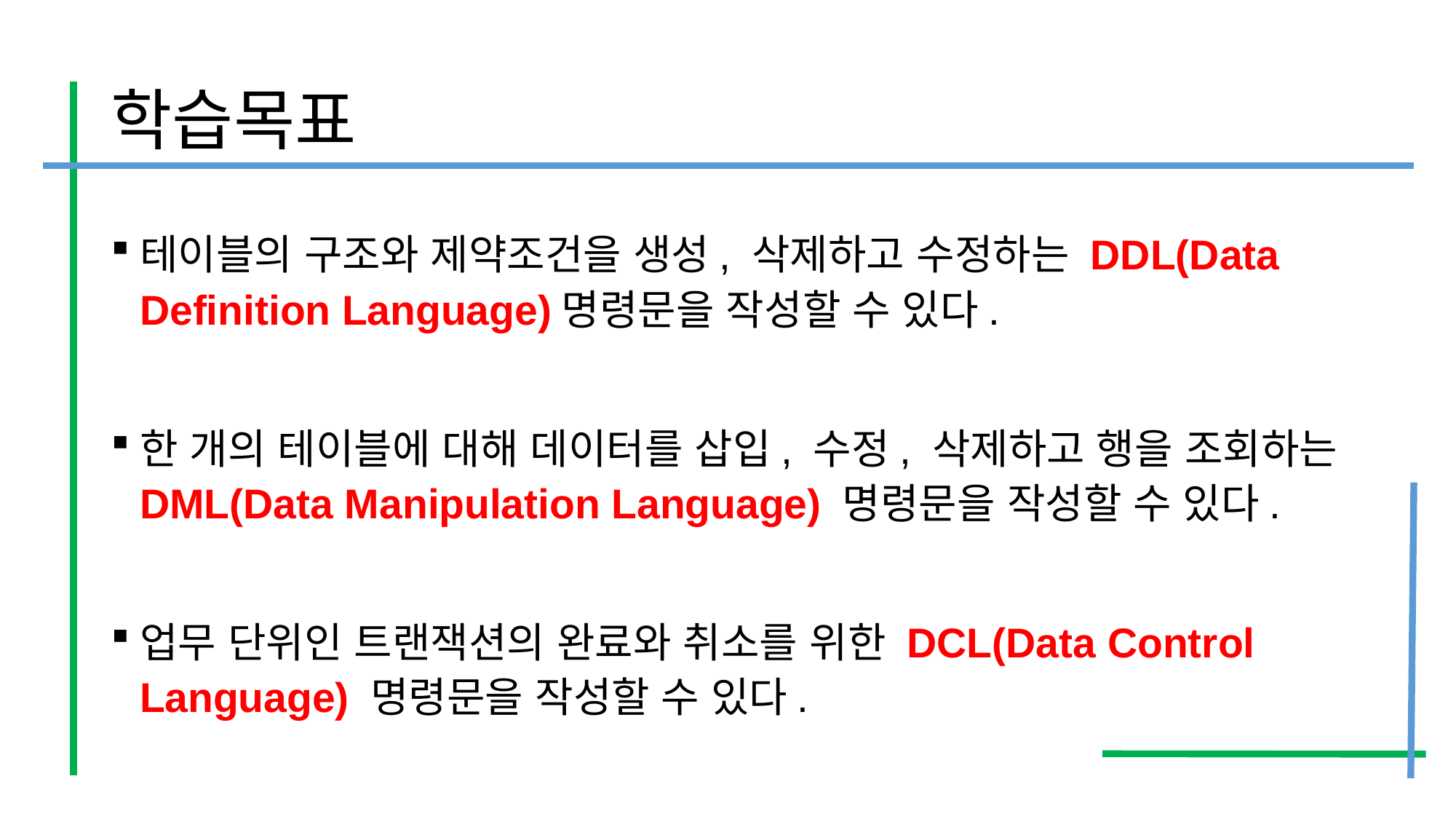

# 학습목표
테이블의 구조와 제약조건을 생성, 삭제하고 수정하는 DDL(Data Definition Language)명령문을 작성할 수 있다.

한 개의 테이블에 대해 데이터를 삽입, 수정, 삭제하고 행을 조회하는 DML(Data Manipulation Language) 명령문을 작성할 수 있다.

업무 단위인 트랜잭션의 완료와 취소를 위한 DCL(Data Control Language) 명령문을 작성할 수 있다.